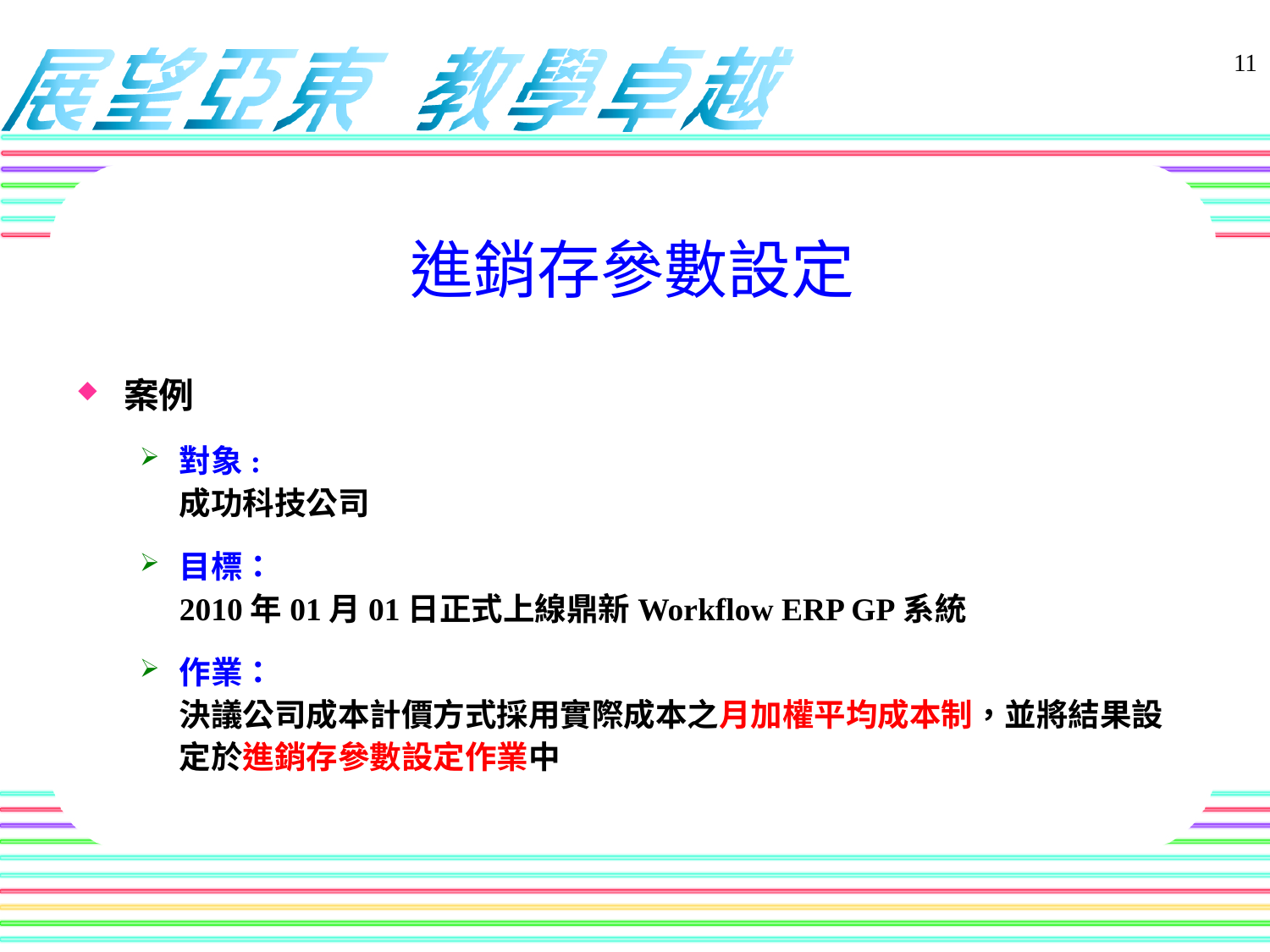

案例
對象:
成功科技公司
目標：
2010年01月01日正式上線鼎新Workflow ERP GP系統
作業：
決議公司成本計價方式採用實際成本之月加權平均成本制，並將結果設定於進銷存參數設定作業中
11
進銷存參數設定